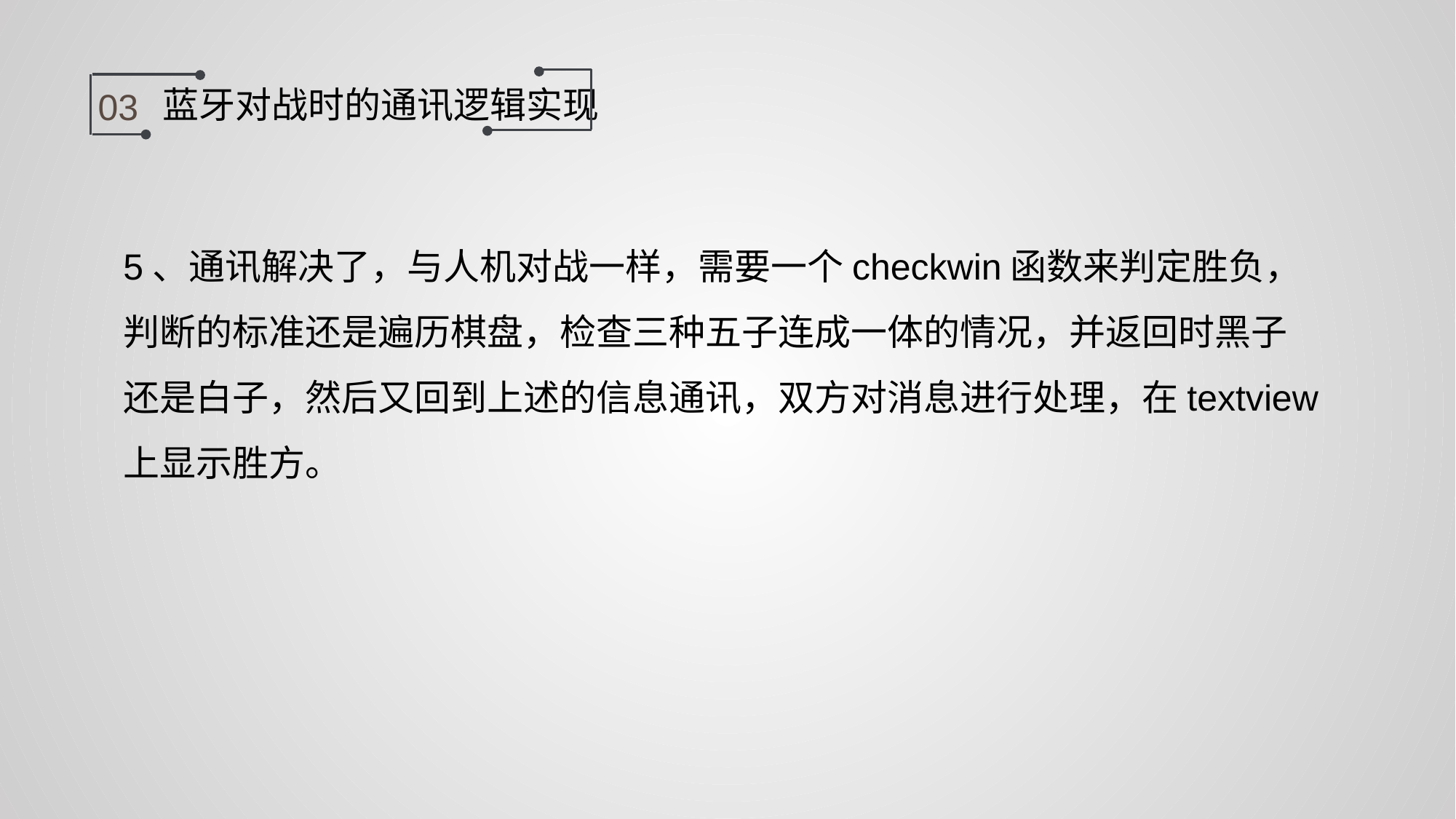

蓝牙对战时的通讯逻辑实现
03
5、通讯解决了，与人机对战一样，需要一个checkwin函数来判定胜负，判断的标准还是遍历棋盘，检查三种五子连成一体的情况，并返回时黑子还是白子，然后又回到上述的信息通讯，双方对消息进行处理，在textview上显示胜方。